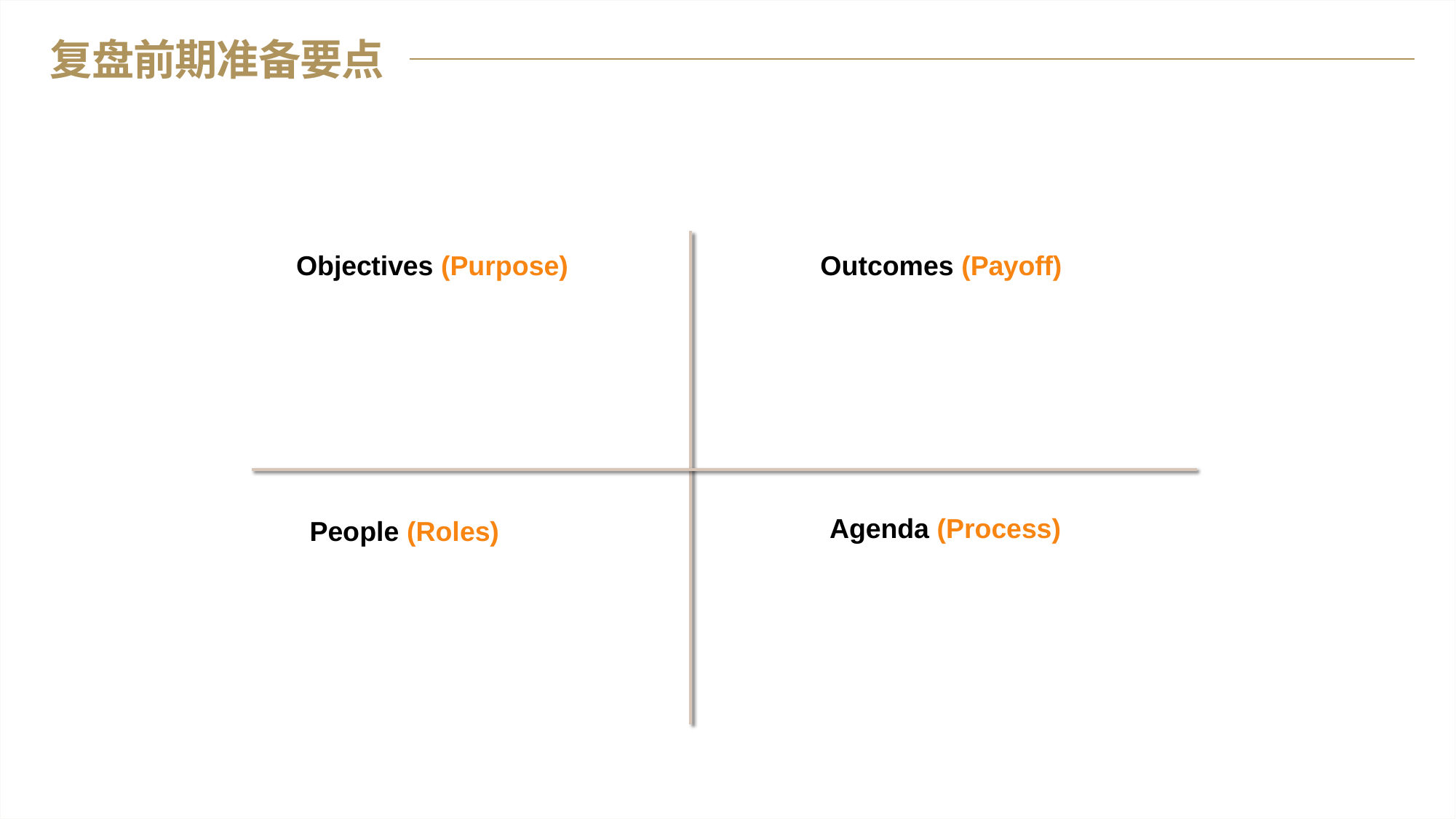

复盘前期准备要点

Objectives (Purpose)
Outcomes (Payoff)

Agenda (Process)
People (Roles)